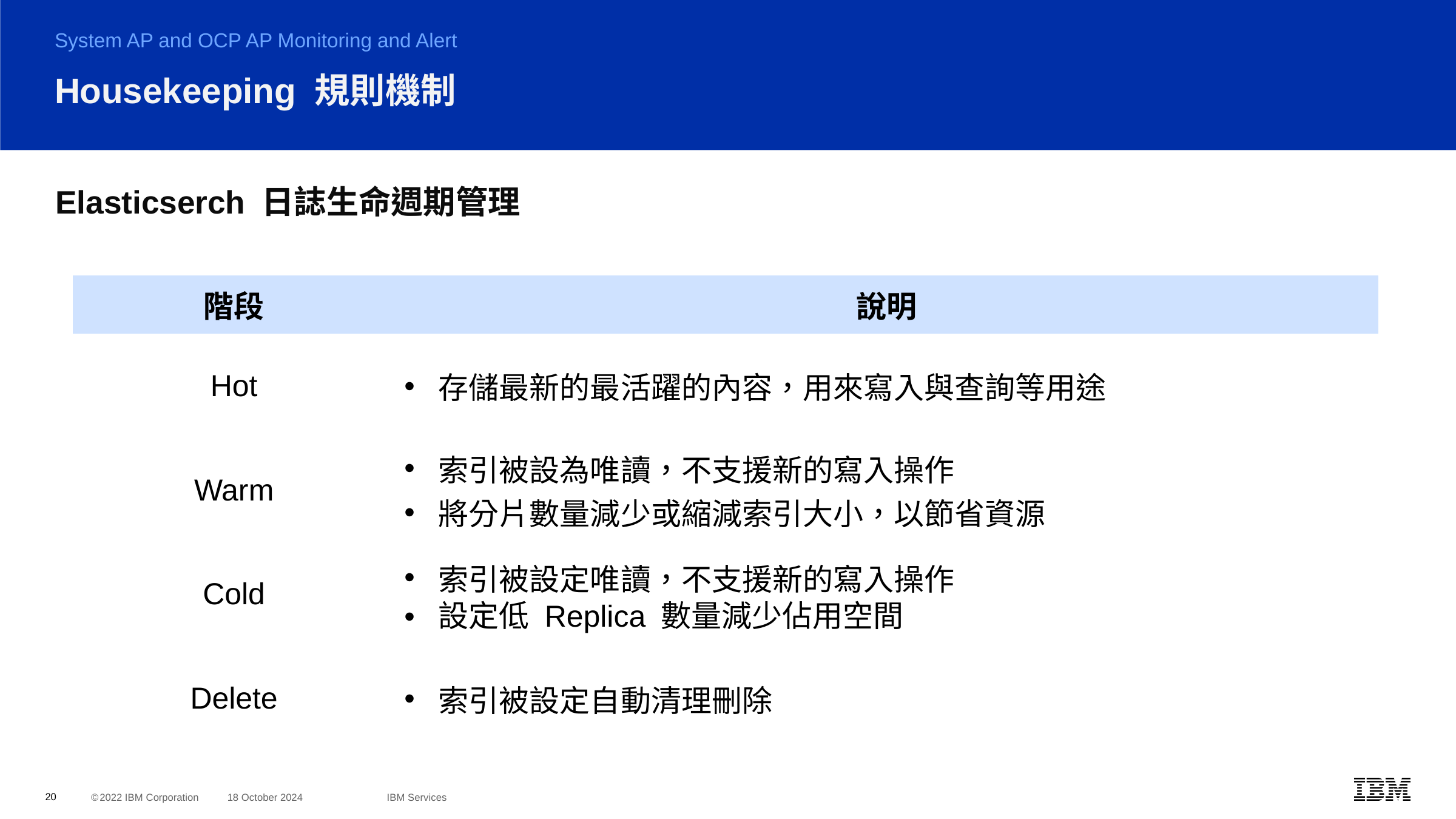

System AP and OCP AP Monitoring and Alert

# Housekeeping 規則機制
Elasticserch 日誌生命週期管理
| 階段 | 說明 |
| --- | --- |
| Hot | 存儲最新的最活躍的內容，用來寫入與查詢等用途 |
| Warm | 索引被設為唯讀，不支援新的寫入操作 將分片數量減少或縮減索引大小，以節省資源 |
| Cold | 索引被設定唯讀，不支援新的寫入操作 設定低 Replica 數量減少佔用空間 |
| Delete | 索引被設定自動清理刪除 |